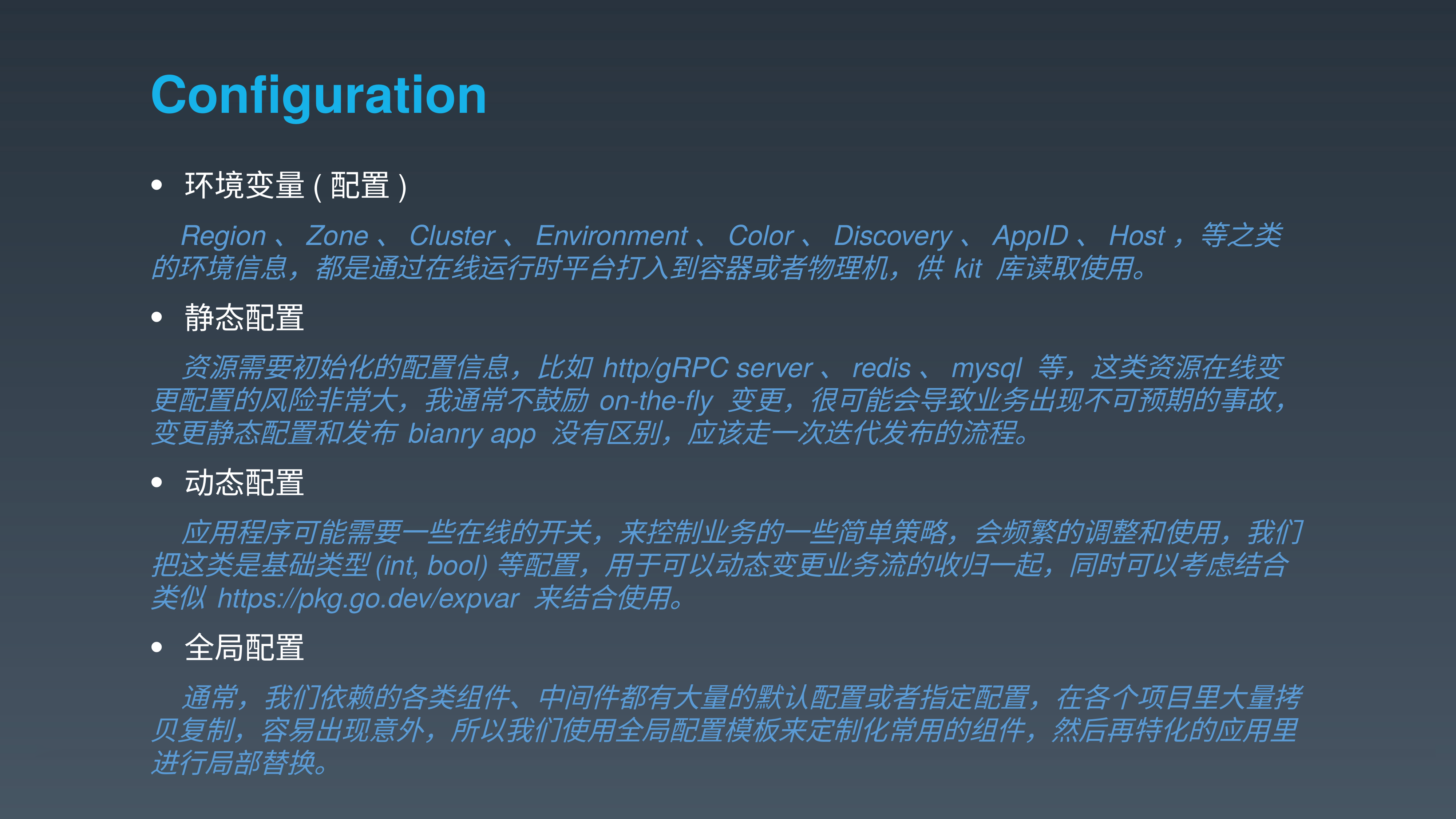

# Configuration
环境变量(配置)
    Region、Zone、Cluster、Environment、Color、Discovery、AppID、Host，等之类的环境信息，都是通过在线运行时平台打入到容器或者物理机，供 kit 库读取使用。
静态配置
    资源需要初始化的配置信息，比如 http/gRPC server、redis、mysql 等，这类资源在线变更配置的风险非常大，我通常不鼓励 on-the-fly 变更，很可能会导致业务出现不可预期的事故，变更静态配置和发布 bianry app 没有区别，应该走一次迭代发布的流程。
动态配置
    应用程序可能需要一些在线的开关，来控制业务的一些简单策略，会频繁的调整和使用，我们把这类是基础类型(int, bool)等配置，用于可以动态变更业务流的收归一起，同时可以考虑结合类似 https://pkg.go.dev/expvar 来结合使用。
全局配置
    通常，我们依赖的各类组件、中间件都有大量的默认配置或者指定配置，在各个项目里大量拷贝复制，容易出现意外，所以我们使用全局配置模板来定制化常用的组件，然后再特化的应用里进行局部替换。